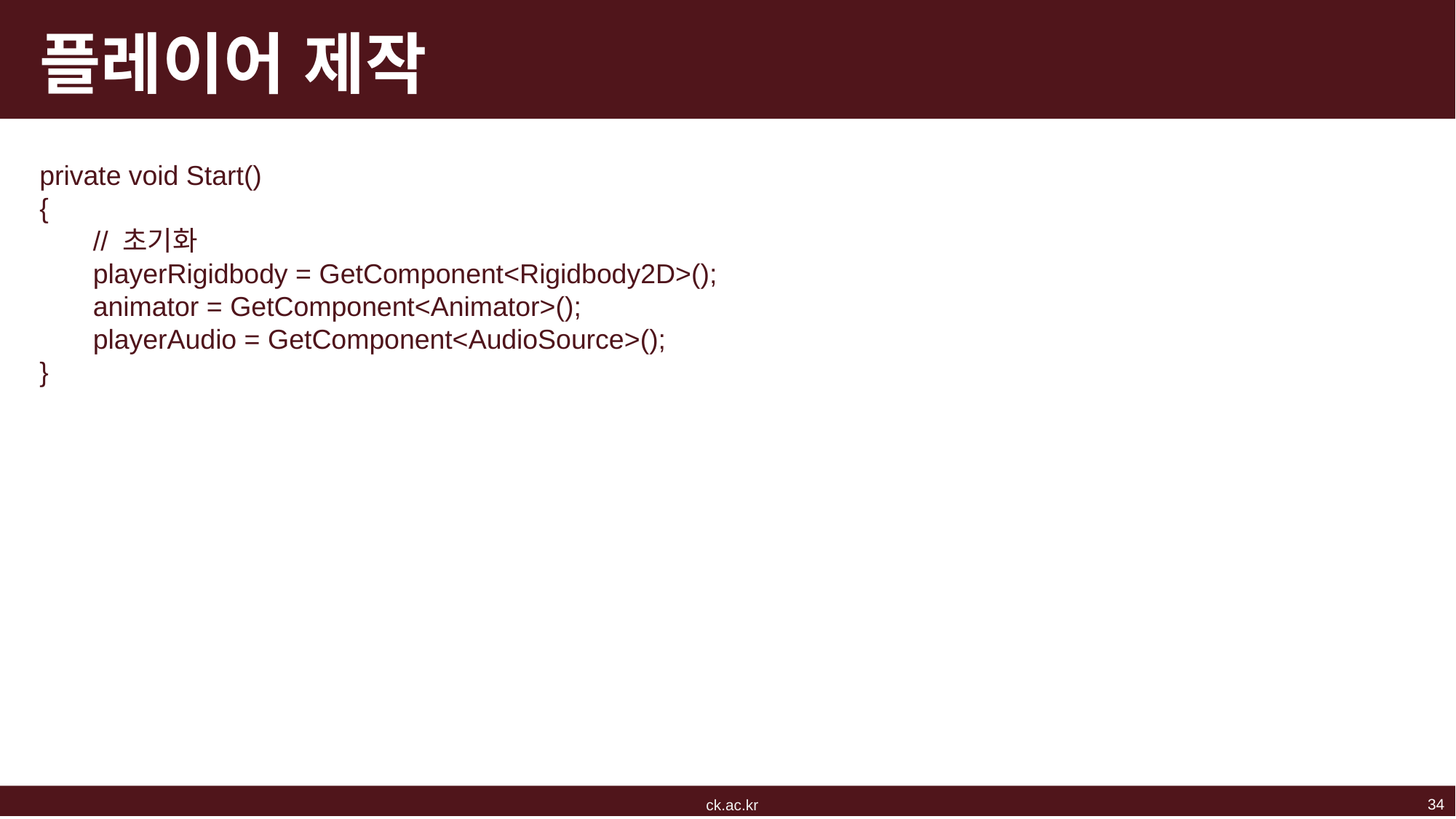

# 플레이어 제작
private void Start()
{
       // 초기화
       playerRigidbody = GetComponent<Rigidbody2D>();
       animator = GetComponent<Animator>();
       playerAudio = GetComponent<AudioSource>();
}

34
ck.ac.kr